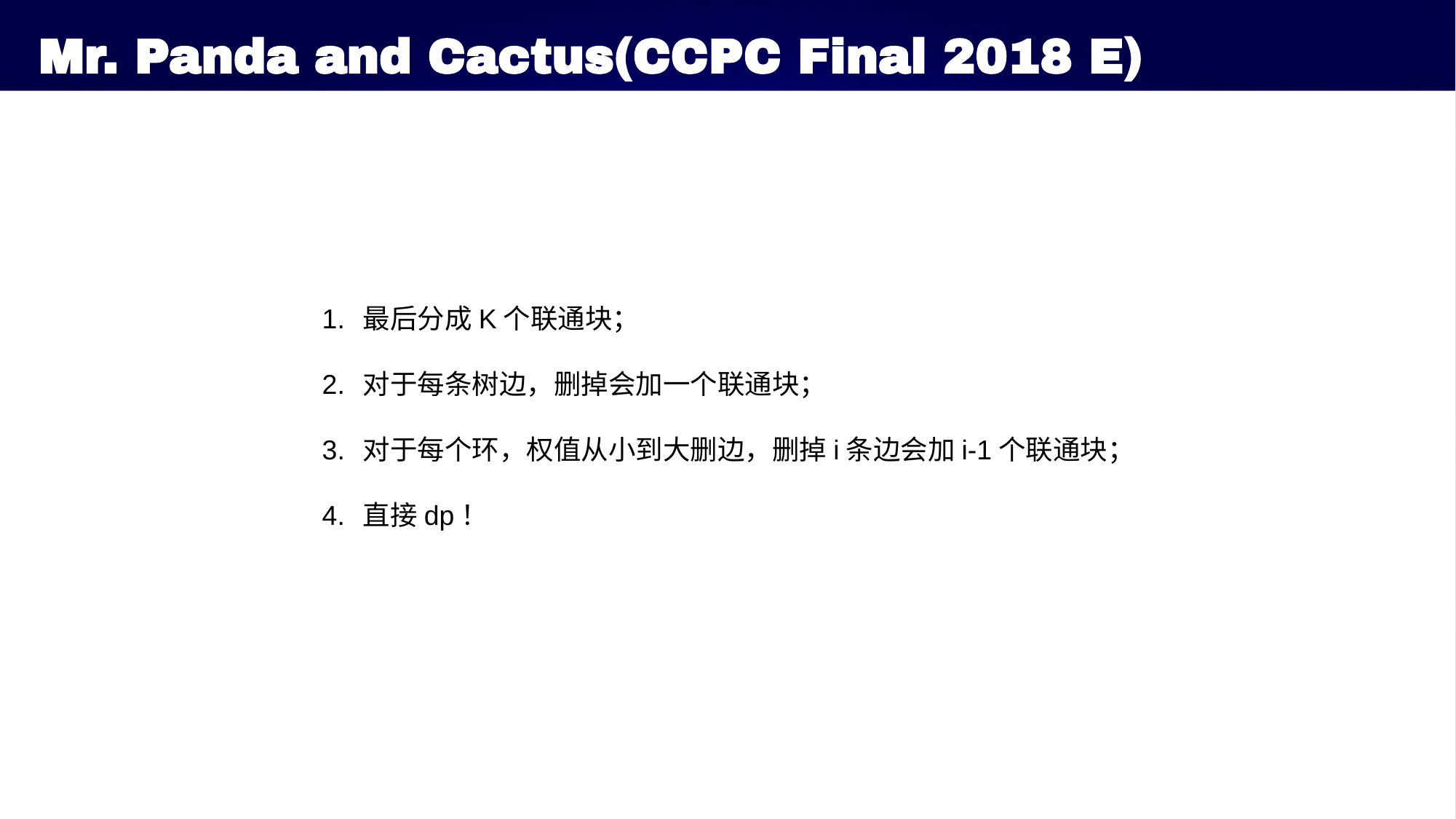

# Mr. Panda and Cactus(CCPC Final 2018 E)
最后分成K个联通块；

对于每条树边，删掉会加一个联通块；

对于每个环，权值从小到大删边，删掉i条边会加i-1个联通块；

直接dp！